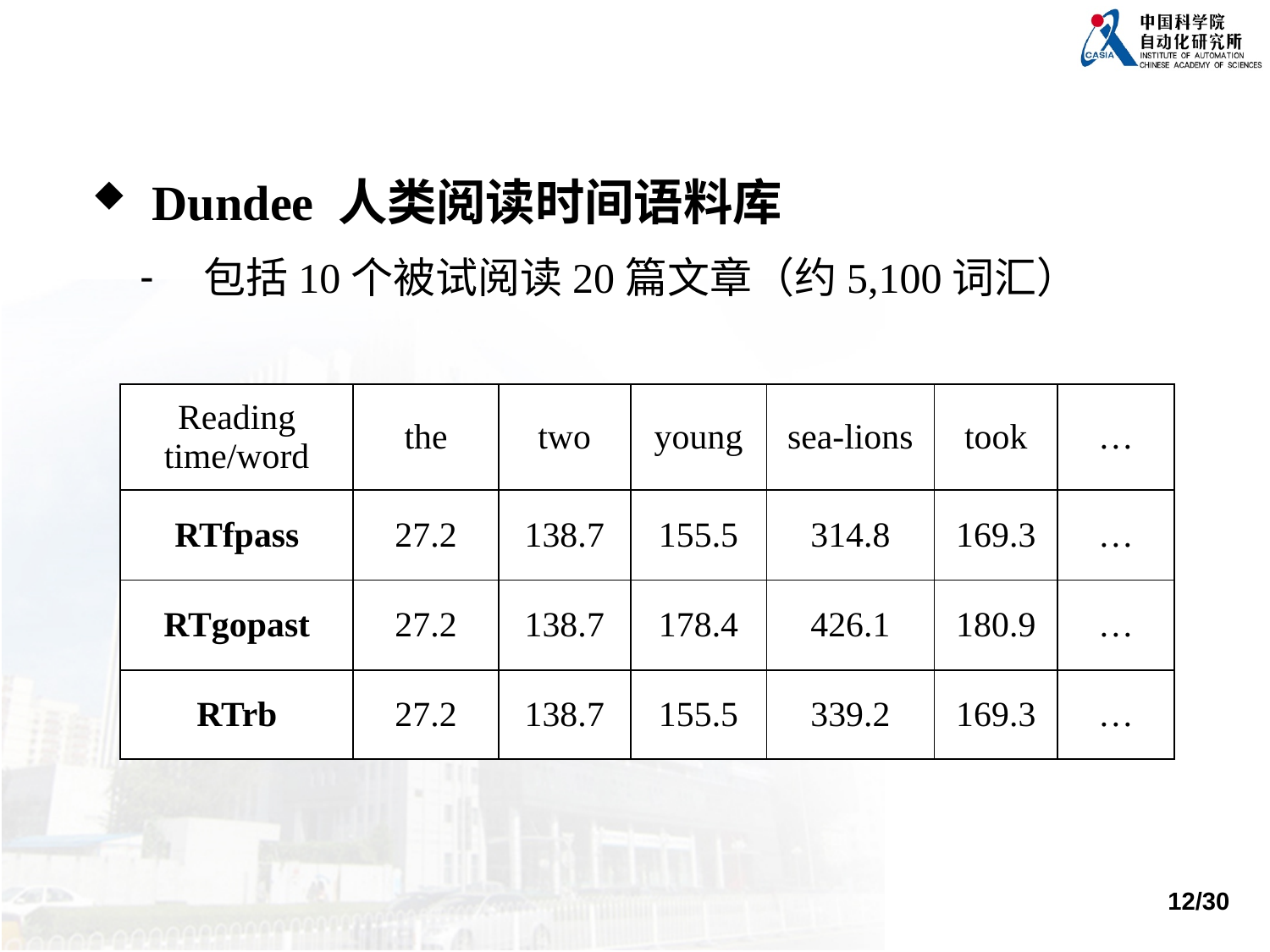

Dundee 人类阅读时间语料库
包括10个被试阅读20篇文章（约5,100词汇）
| Reading time/word | the | two | young | sea-lions | took | … |
| --- | --- | --- | --- | --- | --- | --- |
| RTfpass | 27.2 | 138.7 | 155.5 | 314.8 | 169.3 | … |
| RTgopast | 27.2 | 138.7 | 178.4 | 426.1 | 180.9 | … |
| RTrb | 27.2 | 138.7 | 155.5 | 339.2 | 169.3 | … |
12/30